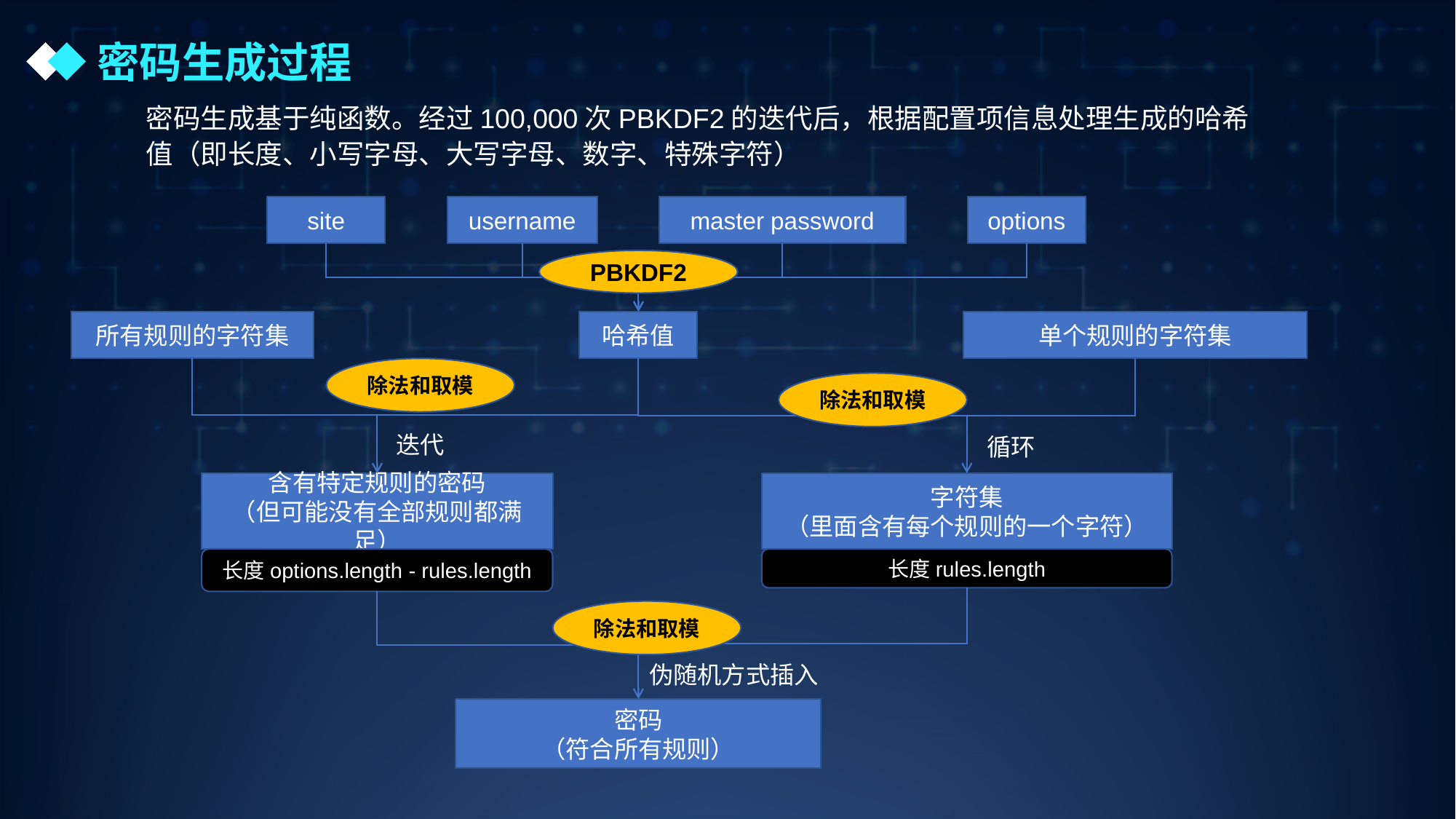

密码生成过程

密码生成基于纯函数。经过100,000次PBKDF2的迭代后，根据配置项信息处理生成的哈希值（即长度、小写字母、大写字母、数字、特殊字符）
site
username
master password
options
PBKDF2
所有规则的字符集
哈希值
单个规则的字符集
除法和取模
除法和取模
迭代
循环
字符集
（里面含有每个规则的一个字符）
含有特定规则的密码
（但可能没有全部规则都满足）
长度options.length - rules.length
长度rules.length
除法和取模
伪随机方式插入
密码
（符合所有规则）